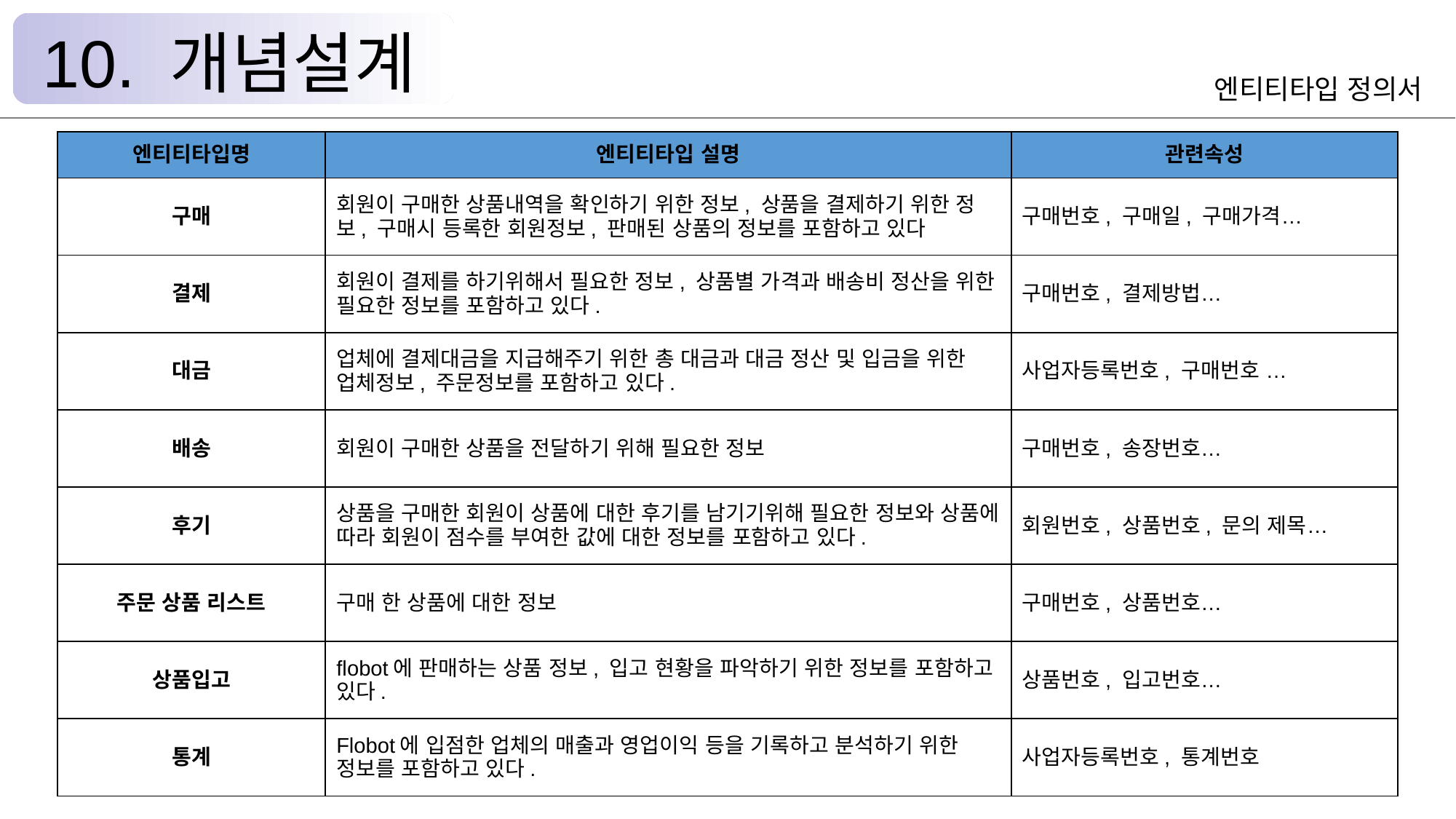

10. 개념설계

엔티티타입 정의서
| 엔티티타입명 | 엔티티타입 설명 | 관련속성 |
| --- | --- | --- |
| 구매 | 회원이 구매한 상품내역을 확인하기 위한 정보, 상품을 결제하기 위한 정보, 구매시 등록한 회원정보, 판매된 상품의 정보를 포함하고 있다 | 구매번호, 구매일, 구매가격… |
| 결제 | 회원이 결제를 하기위해서 필요한 정보, 상품별 가격과 배송비 정산을 위한 필요한 정보를 포함하고 있다. | 구매번호, 결제방법… |
| 대금 | 업체에 결제대금을 지급해주기 위한 총 대금과 대금 정산 및 입금을 위한 업체정보, 주문정보를 포함하고 있다. | 사업자등록번호, 구매번호 … |
| 배송 | 회원이 구매한 상품을 전달하기 위해 필요한 정보 | 구매번호, 송장번호… |
| 후기 | 상품을 구매한 회원이 상품에 대한 후기를 남기기위해 필요한 정보와 상품에 따라 회원이 점수를 부여한 값에 대한 정보를 포함하고 있다. | 회원번호, 상품번호, 문의 제목… |
| 주문 상품 리스트 | 구매 한 상품에 대한 정보 | 구매번호, 상품번호… |
| 상품입고 | flobot에 판매하는 상품 정보, 입고 현황을 파악하기 위한 정보를 포함하고 있다. | 상품번호, 입고번호… |
| 통계 | Flobot에 입점한 업체의 매출과 영업이익 등을 기록하고 분석하기 위한 정보를 포함하고 있다. | 사업자등록번호, 통계번호 |